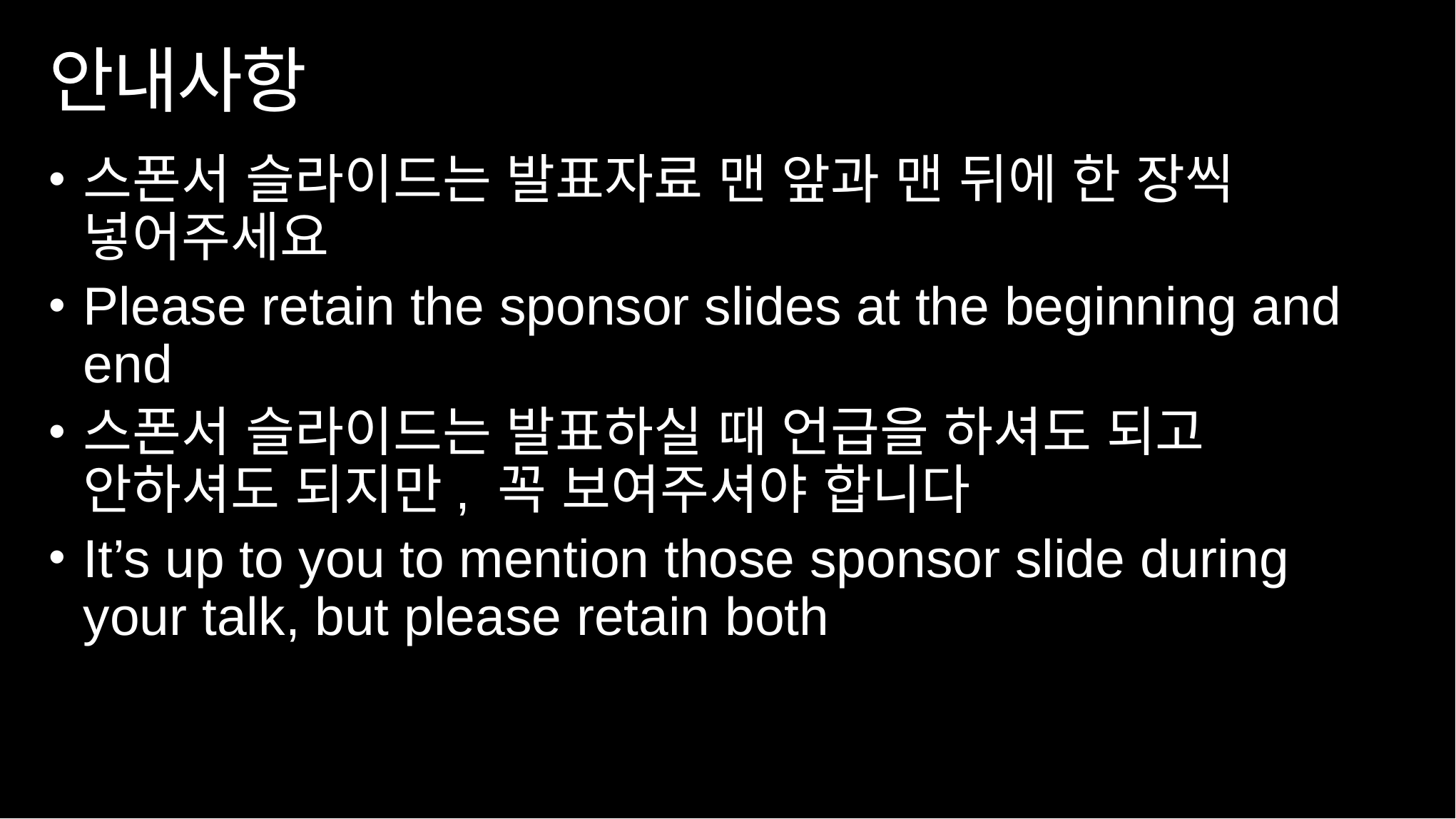

# 안내사항
스폰서 슬라이드는 발표자료 맨 앞과 맨 뒤에 한 장씩 넣어주세요
Please retain the sponsor slides at the beginning and end
스폰서 슬라이드는 발표하실 때 언급을 하셔도 되고 안하셔도 되지만, 꼭 보여주셔야 합니다
It’s up to you to mention those sponsor slide during your talk, but please retain both